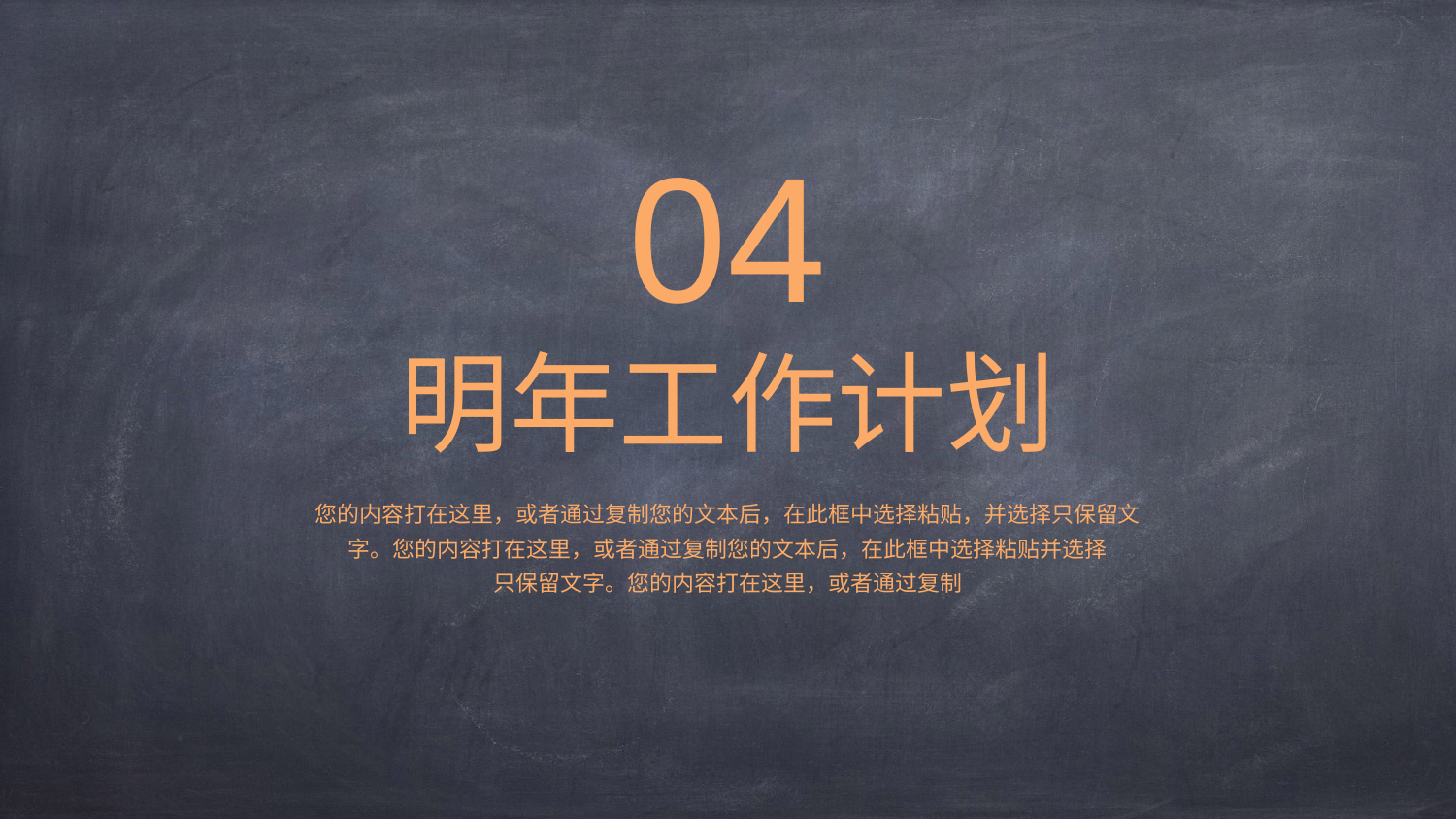

04
明年工作计划
您的内容打在这里，或者通过复制您的文本后，在此框中选择粘贴，并选择只保留文字。您的内容打在这里，或者通过复制您的文本后，在此框中选择粘贴并选择
只保留文字。您的内容打在这里，或者通过复制